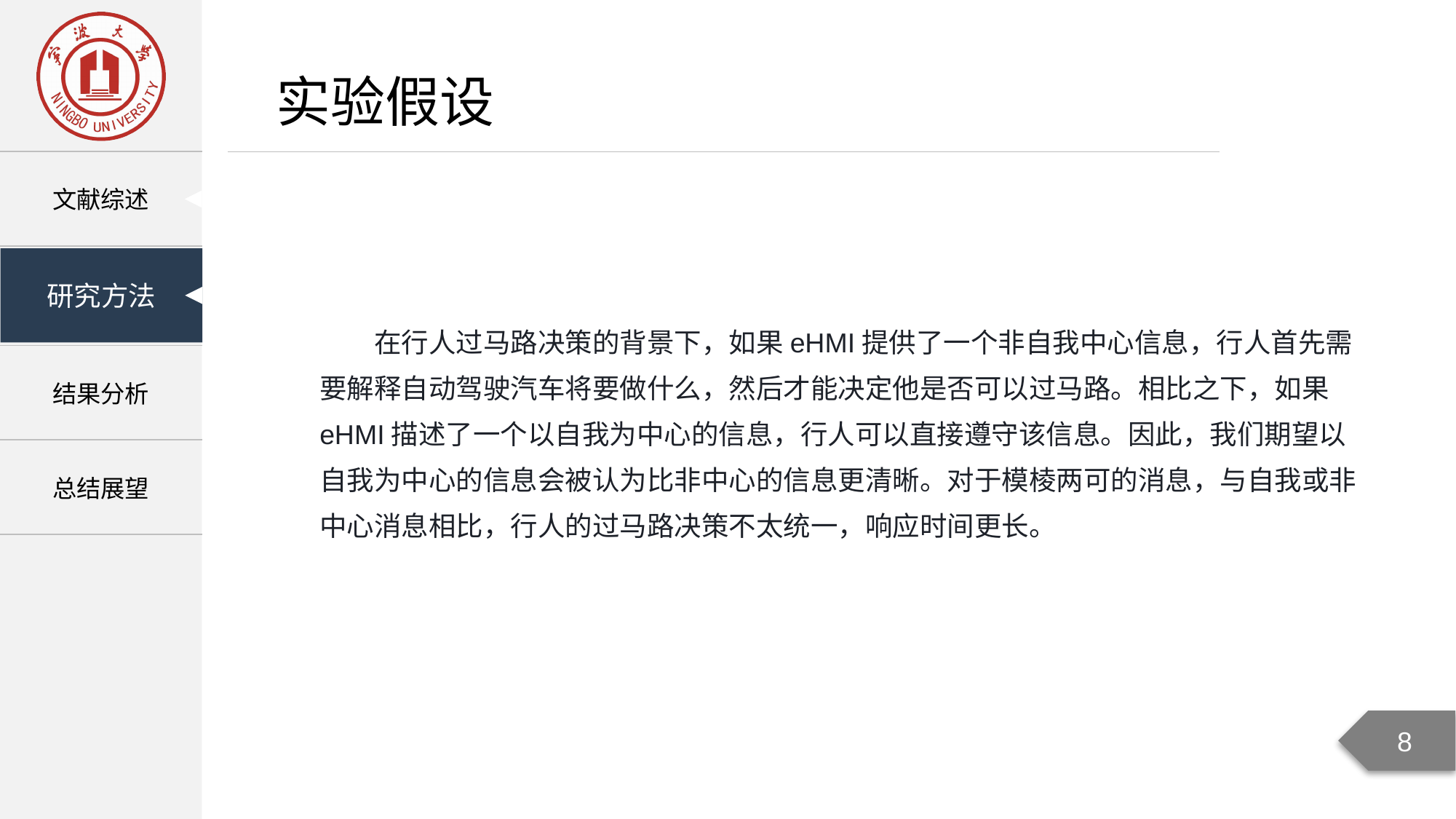

实验假设
在行人过马路决策的背景下，如果eHMI提供了一个非自我中心信息，行人首先需要解释自动驾驶汽车将要做什么，然后才能决定他是否可以过马路。相比之下，如果eHMI描述了一个以自我为中心的信息，行人可以直接遵守该信息。因此，我们期望以自我为中心的信息会被认为比非中心的信息更清晰。对于模棱两可的消息，与自我或非中心消息相比，行人的过马路决策不太统一，响应时间更长。